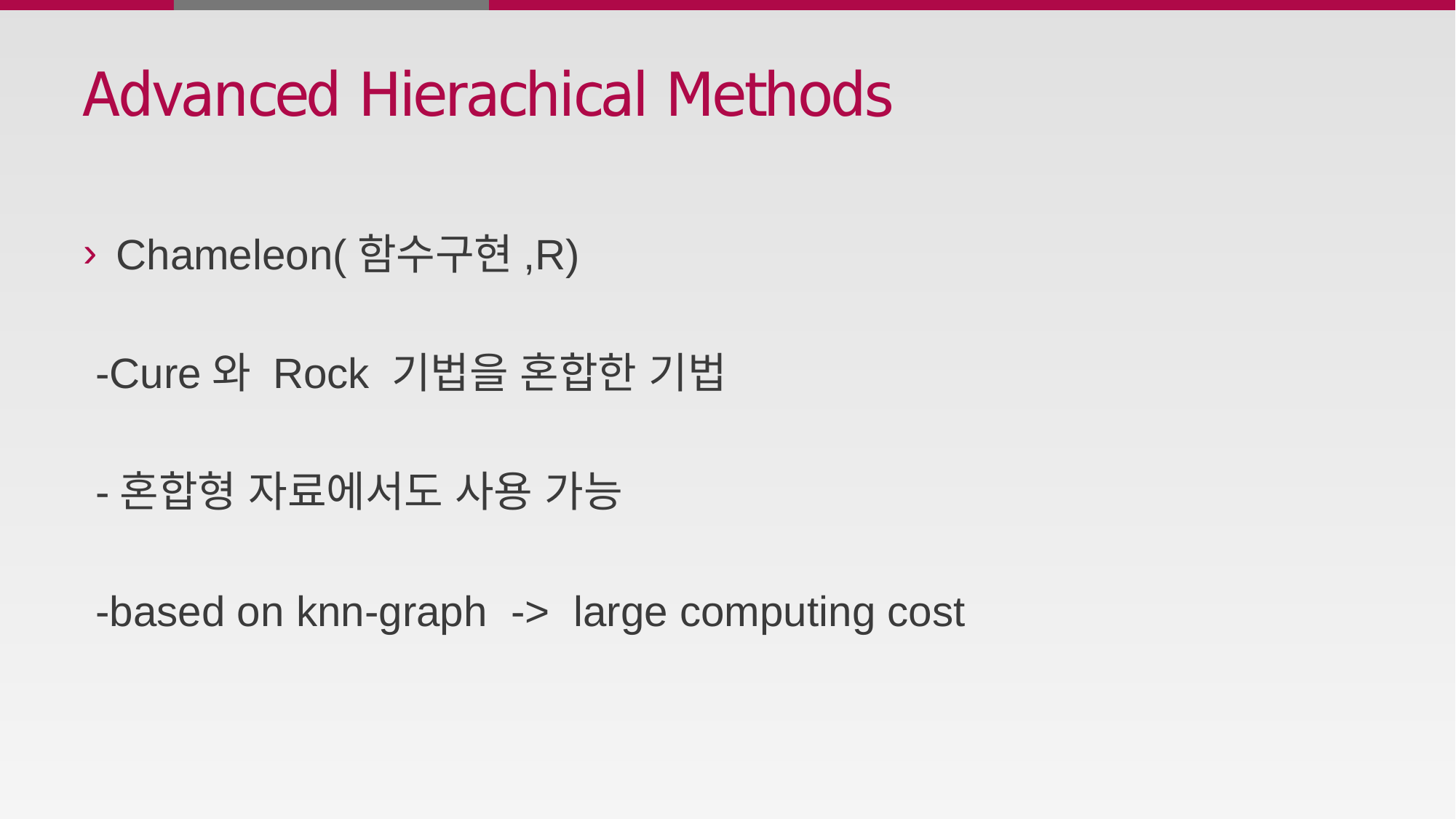

# Advanced Hierachical Methods

Chameleon(함수구현,R)

 -Cure와 Rock 기법을 혼합한 기법

 -혼합형 자료에서도 사용 가능

 -based on knn-graph  ->  large computing cost